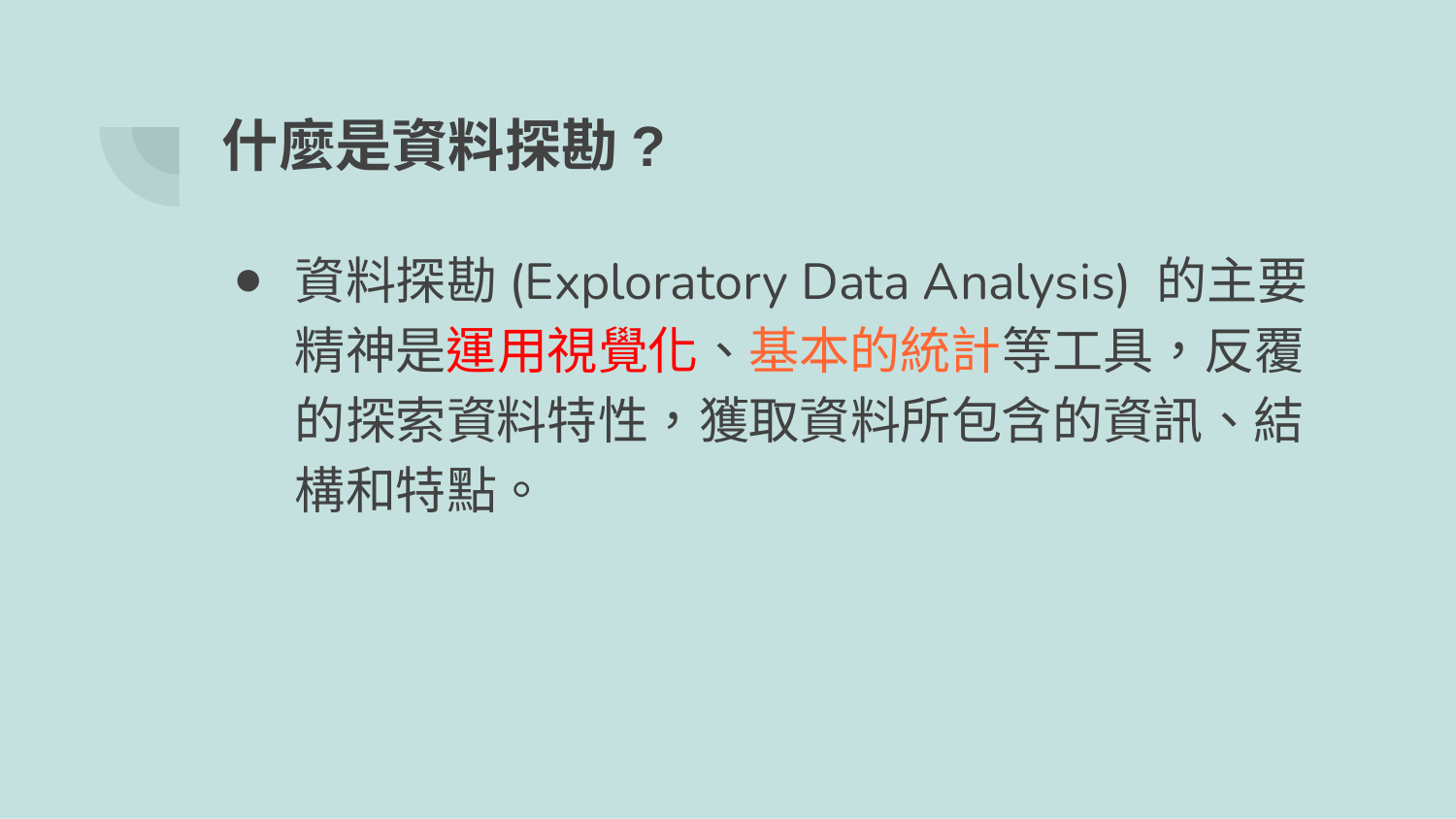

# 什麼是資料探勘?
資料探勘(Exploratory Data Analysis) 的主要精神是運用視覺化、基本的統計等工具，反覆的探索資料特性，獲取資料所包含的資訊、結構和特點。